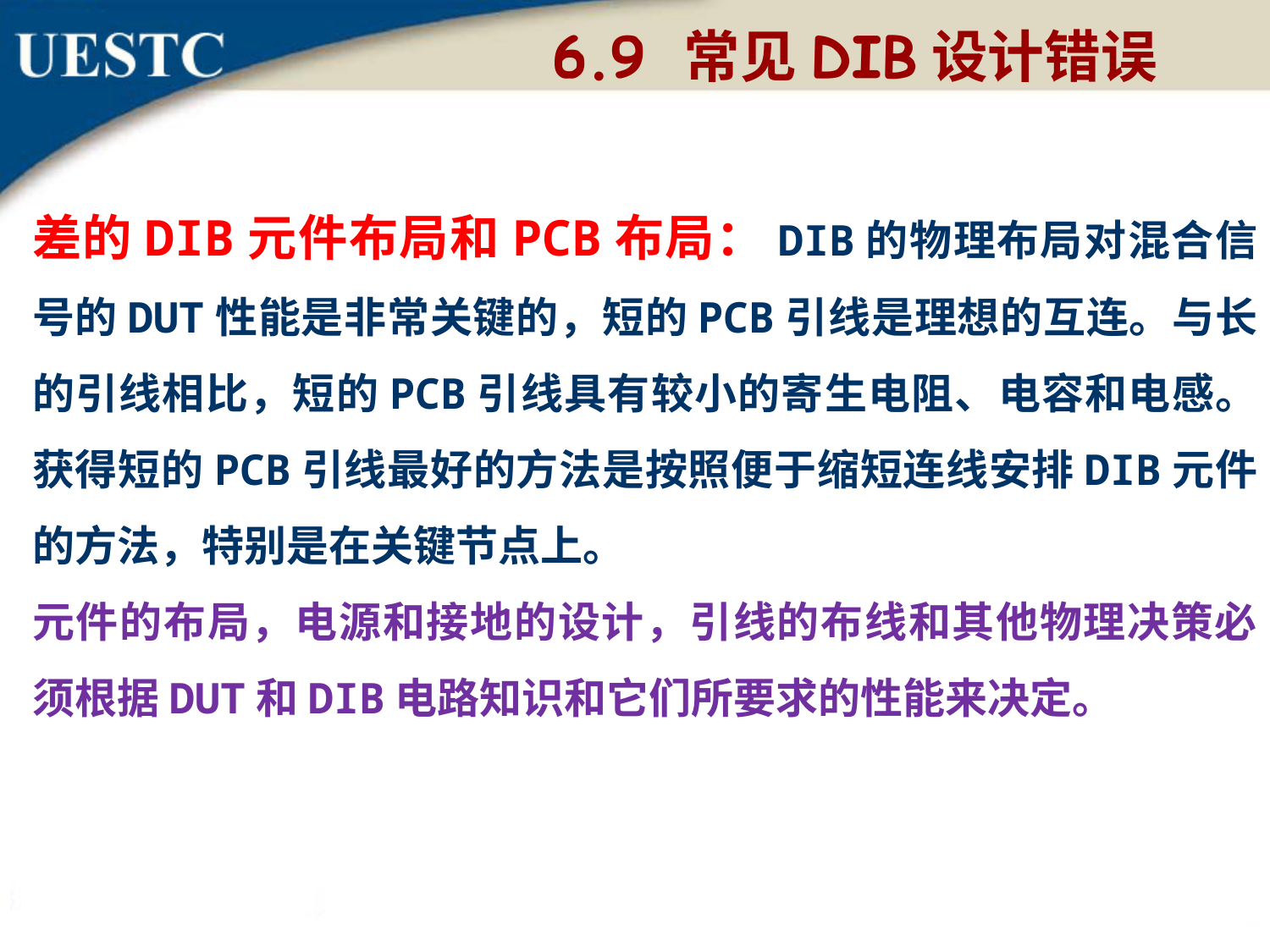

6.9 常见DIB设计错误
差的DIB元件布局和PCB布局：DIB的物理布局对混合信号的DUT性能是非常关键的，短的PCB引线是理想的互连。与长的引线相比，短的PCB引线具有较小的寄生电阻、电容和电感。获得短的PCB引线最好的方法是按照便于缩短连线安排DIB元件的方法，特别是在关键节点上。
元件的布局，电源和接地的设计，引线的布线和其他物理决策必须根据DUT和DIB电路知识和它们所要求的性能来决定。